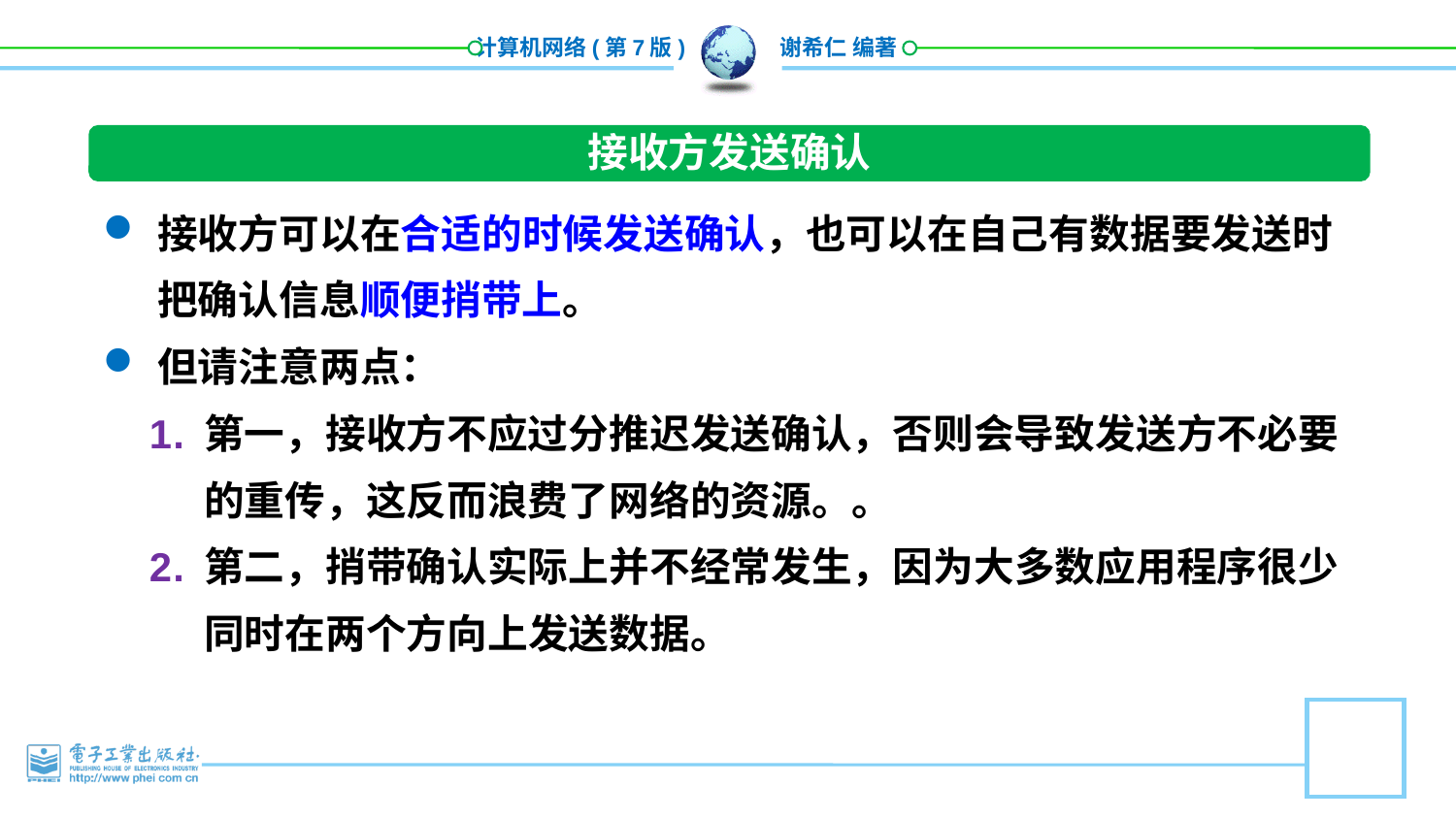

接收方发送确认

接收方可以在合适的时候发送确认，也可以在自己有数据要发送时把确认信息顺便捎带上。
但请注意两点：
第一，接收方不应过分推迟发送确认，否则会导致发送方不必要的重传，这反而浪费了网络的资源。。
第二，捎带确认实际上并不经常发生，因为大多数应用程序很少同时在两个方向上发送数据。